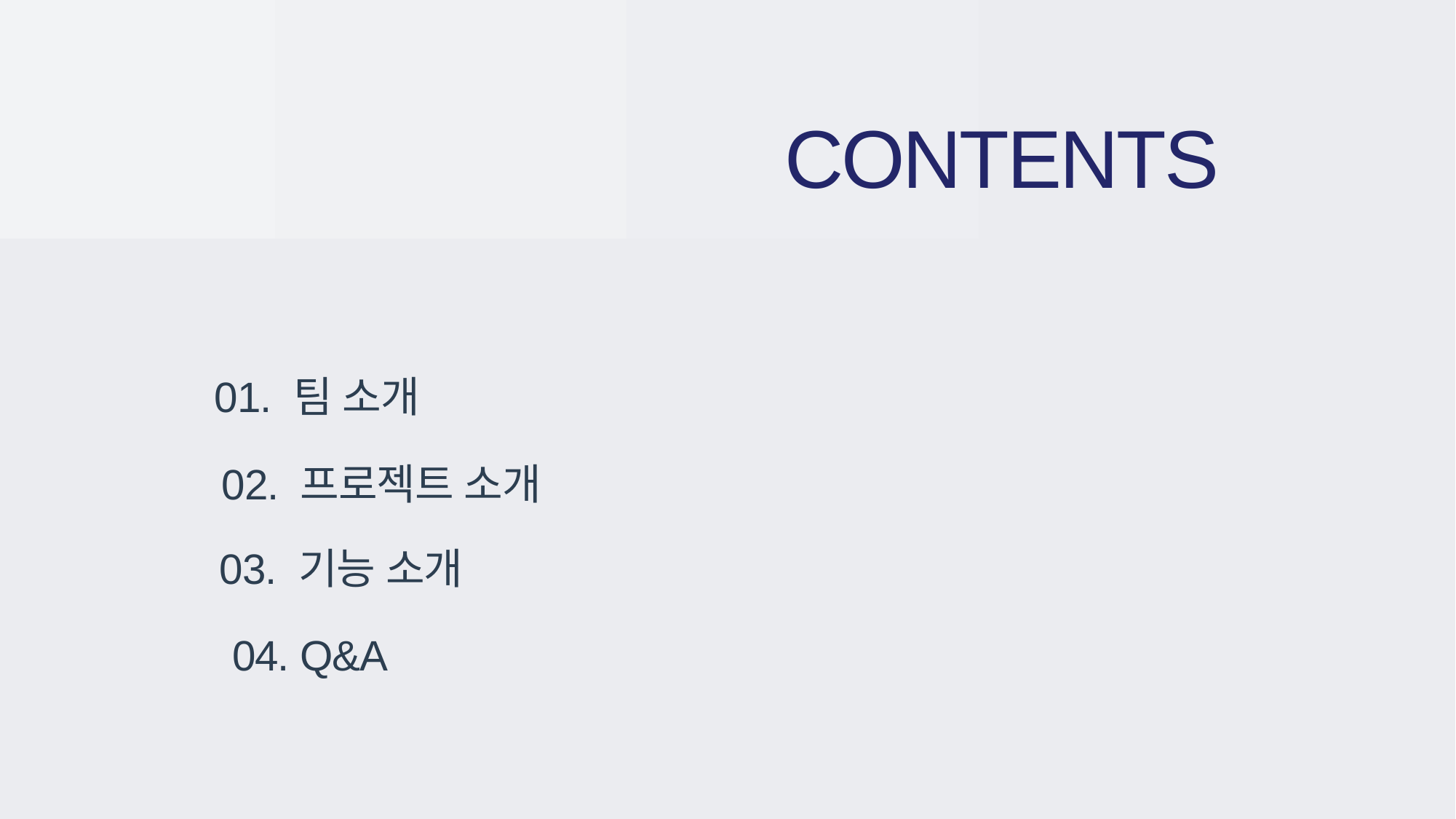

CONTENTS
01. 팀 소개
02. 프로젝트 소개
03. 기능 소개
04. Q&A